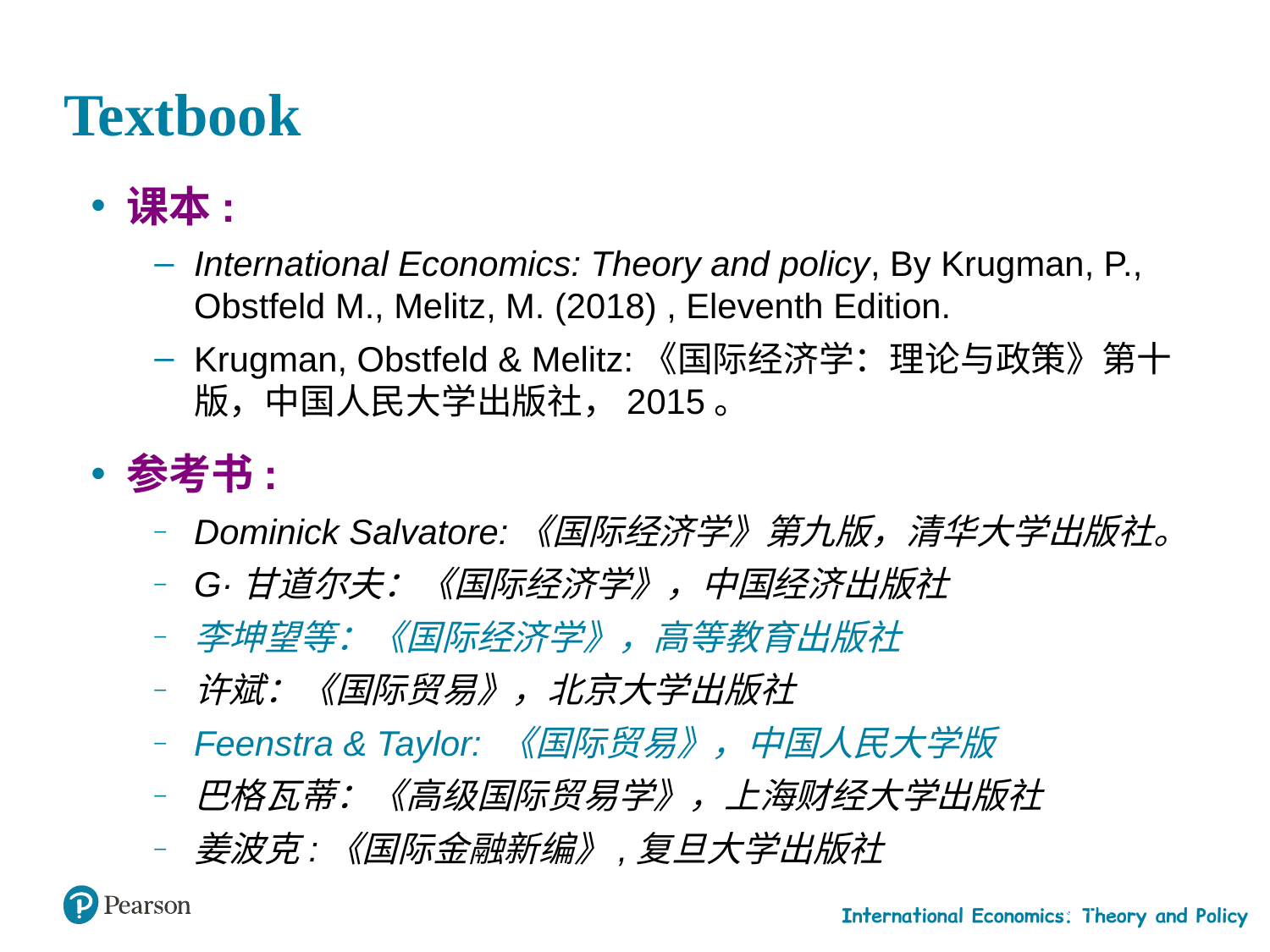

# Textbook
课本:
International Economics: Theory and policy, By Krugman, P., Obstfeld M., Melitz, M. (2018) , Eleventh Edition.
Krugman, Obstfeld & Melitz:《国际经济学：理论与政策》第十版，中国人民大学出版社，2015。
参考书:
Dominick Salvatore:《国际经济学》第九版，清华大学出版社。
G·甘道尔夫：《国际经济学》，中国经济出版社
李坤望等：《国际经济学》，高等教育出版社
许斌：《国际贸易》，北京大学出版社
Feenstra & Taylor: 《国际贸易》，中国人民大学版
巴格瓦蒂：《高级国际贸易学》，上海财经大学出版社
姜波克:《国际金融新编》,复旦大学出版社
March 24